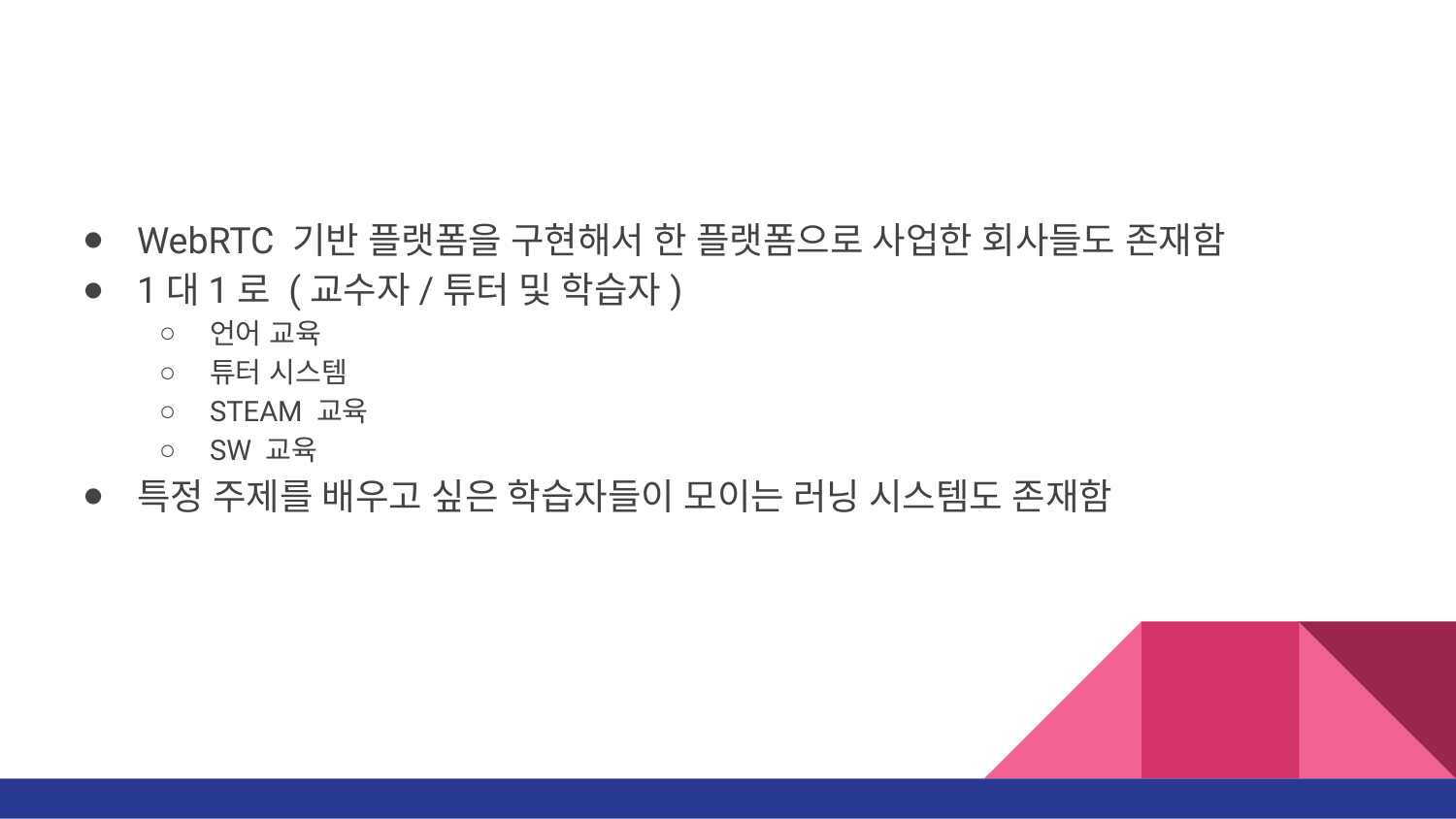

#
WebRTC 기반 플랫폼을 구현해서 한 플랫폼으로 사업한 회사들도 존재함
1대1로 (교수자/튜터 및 학습자)
언어 교육
튜터 시스템
STEAM 교육
SW 교육
특정 주제를 배우고 싶은 학습자들이 모이는 러닝 시스템도 존재함